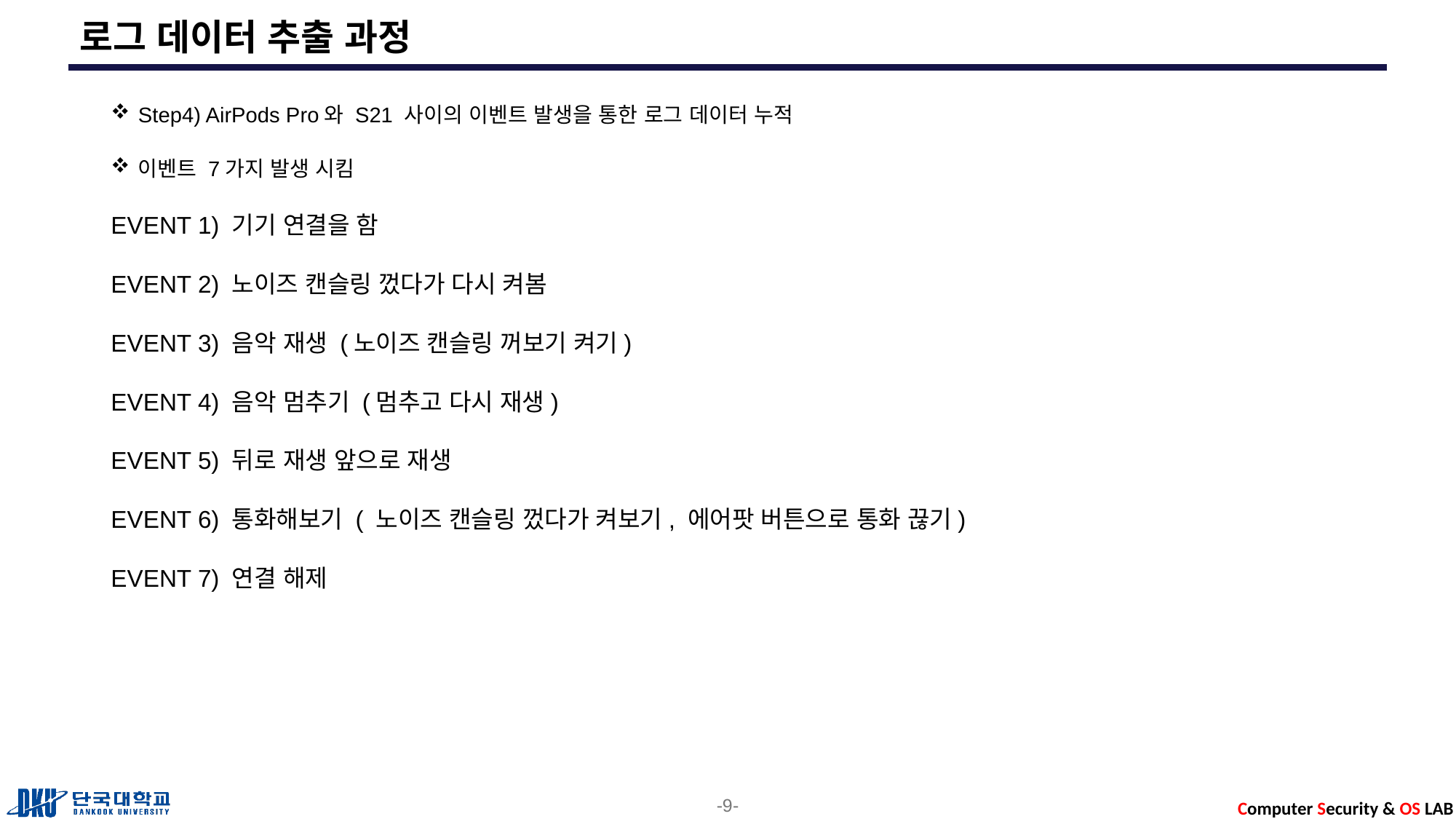

# 로그 데이터 추출 과정
Step4) AirPods Pro와 S21 사이의 이벤트 발생을 통한 로그 데이터 누적
이벤트 7가지 발생 시킴
EVENT 1) 기기 연결을 함
EVENT 2) 노이즈 캔슬링 껐다가 다시 켜봄
EVENT 3) 음악 재생 (노이즈 캔슬링 꺼보기 켜기)
EVENT 4) 음악 멈추기 (멈추고 다시 재생)
EVENT 5) 뒤로 재생 앞으로 재생
EVENT 6) 통화해보기 ( 노이즈 캔슬링 껐다가 켜보기, 에어팟 버튼으로 통화 끊기)
EVENT 7) 연결 해제
-9-